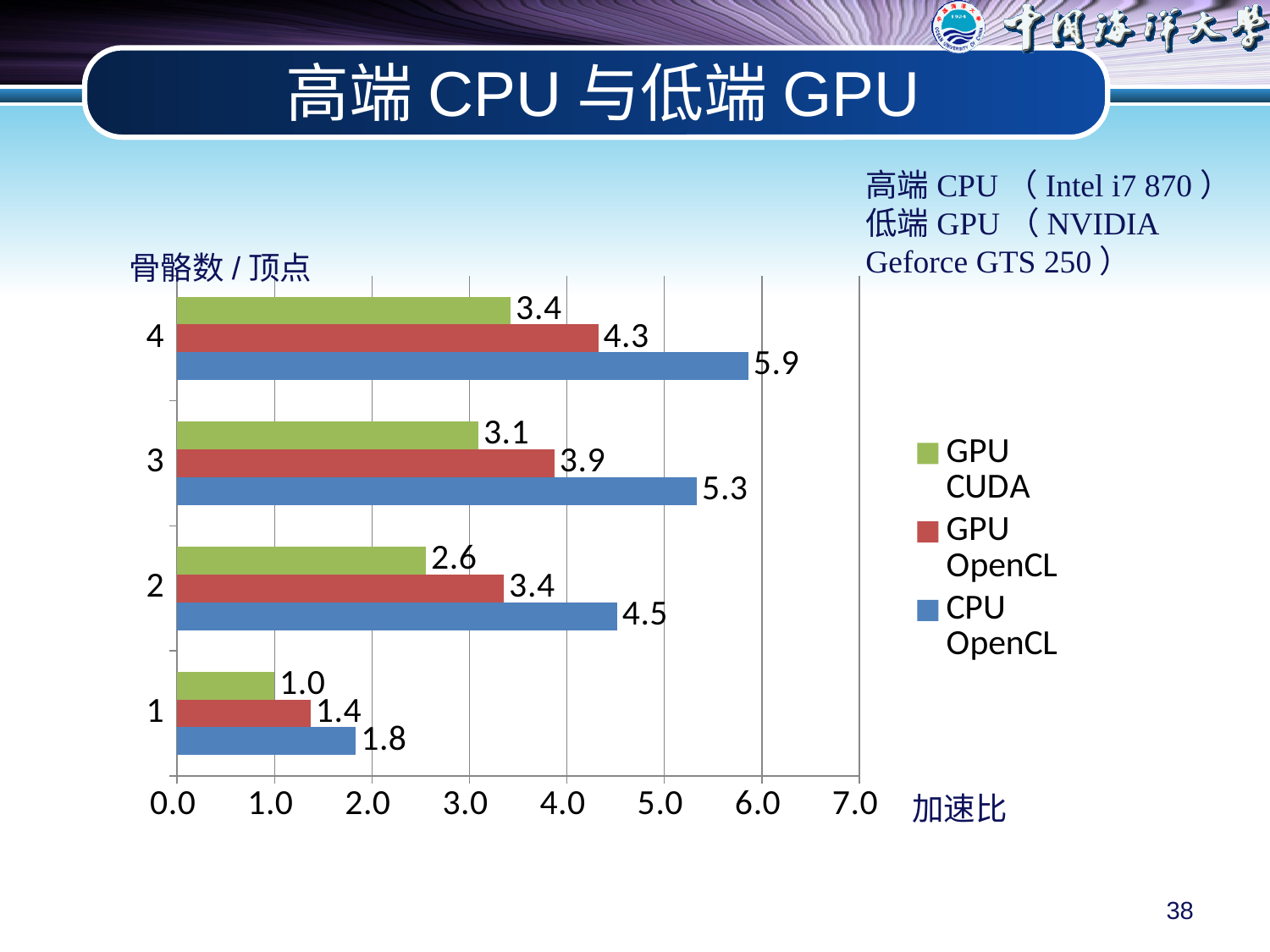

# 高端CPU与低端GPU
高端CPU（Intel i7 870）
低端GPU（NVIDIA Geforce GTS 250）

骨骼数/顶点

### Chart

| Category | CPU
OpenCL | GPU
OpenCL | GPU
CUDA |
|---|---|---|---|
加速比
38